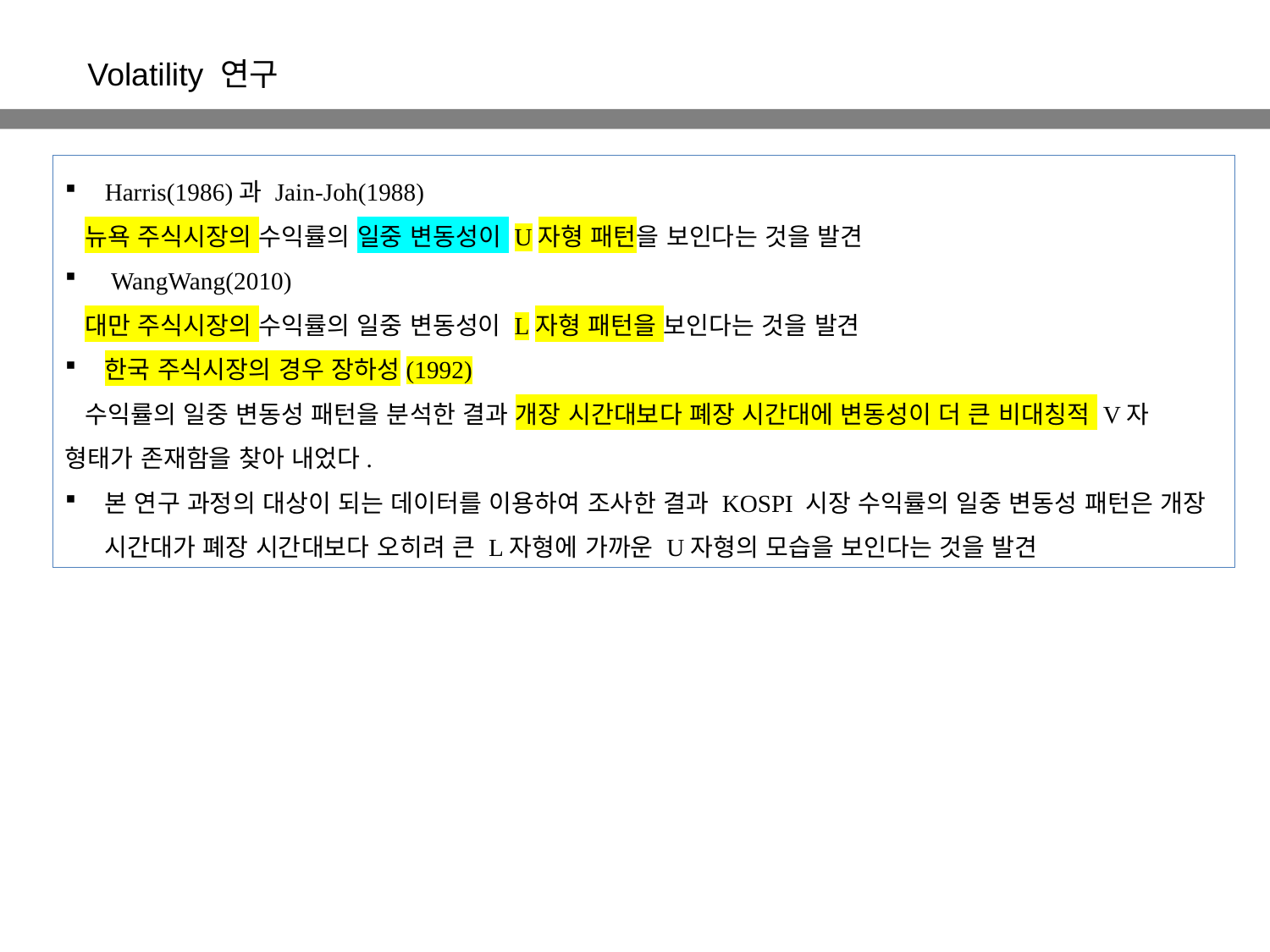

Volatility 연구

Harris(1986)과 Jain-Joh(1988)
  뉴욕 주식시장의 수익률의 일중 변동성이 U자형 패턴을 보인다는 것을 발견
 WangWang(2010)
  대만 주식시장의 수익률의 일중 변동성이 L자형 패턴을 보인다는 것을 발견
한국 주식시장의 경우 장하성(1992)
  수익률의 일중 변동성 패턴을 분석한 결과 개장 시간대보다 폐장 시간대에 변동성이 더 큰 비대칭적 V자 형태가 존재함을 찾아 내었다.
본 연구 과정의 대상이 되는 데이터를 이용하여 조사한 결과 KOSPI 시장 수익률의 일중 변동성 패턴은 개장 시간대가 폐장 시간대보다 오히려 큰 L자형에 가까운 U자형의 모습을 보인다는 것을 발견